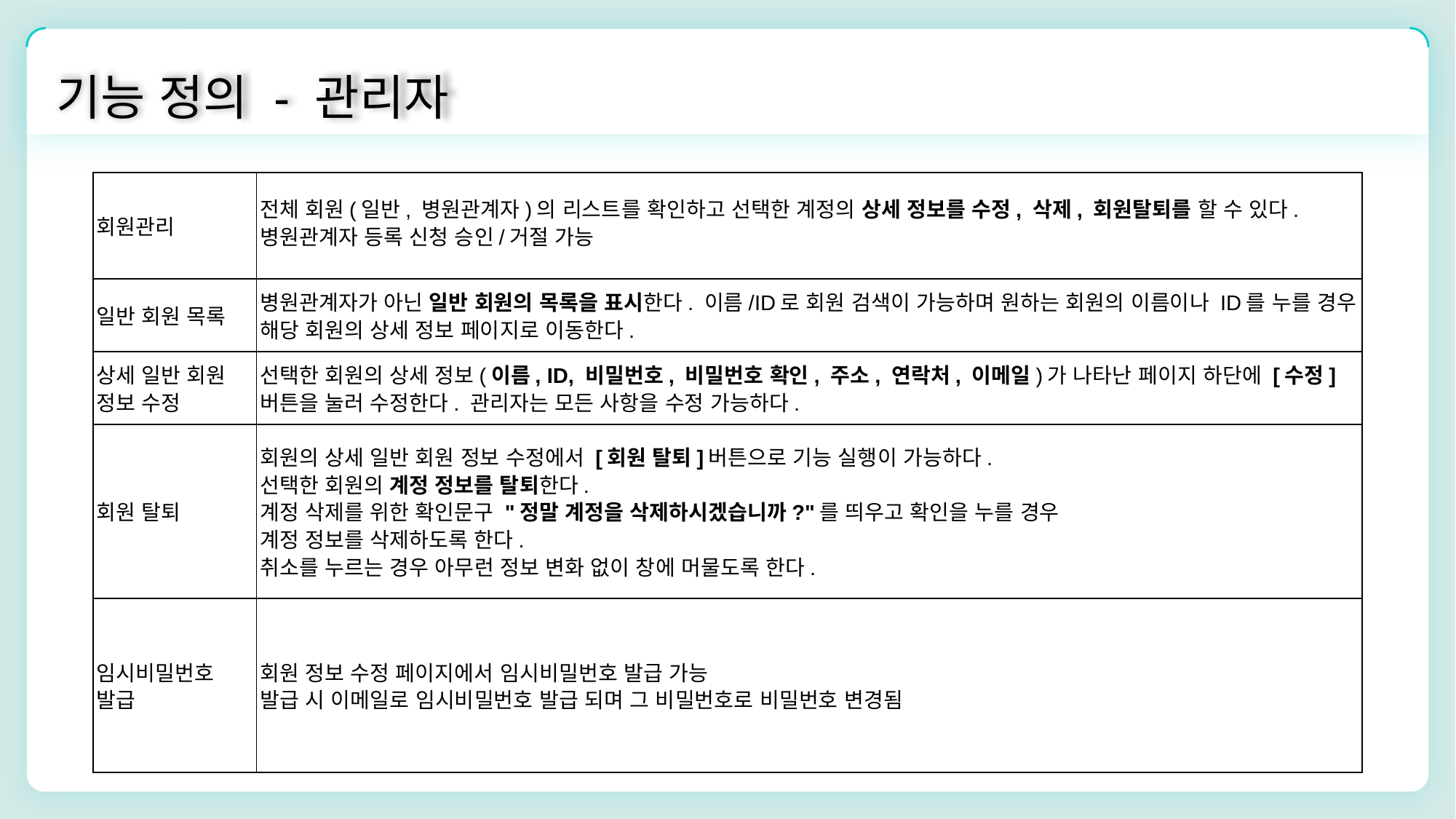

기능 정의 - 관리자
| 회원관리 | 전체 회원(일반, 병원관계자)의 리스트를 확인하고 선택한 계정의 상세 정보를 수정, 삭제, 회원탈퇴를 할 수 있다. 병원관계자 등록 신청 승인/거절 가능 |
| --- | --- |
| 일반 회원 목록 | 병원관계자가 아닌 일반 회원의 목록을 표시한다. 이름/ID로 회원 검색이 가능하며 원하는 회원의 이름이나 ID를 누를 경우 해당 회원의 상세 정보 페이지로 이동한다. |
| 상세 일반 회원 정보 수정 | 선택한 회원의 상세 정보(이름, ID, 비밀번호, 비밀번호 확인, 주소, 연락처, 이메일)가 나타난 페이지 하단에 [수정] 버튼을 눌러 수정한다. 관리자는 모든 사항을 수정 가능하다. |
| 회원 탈퇴 | 회원의 상세 일반 회원 정보 수정에서 [회원 탈퇴]버튼으로 기능 실행이 가능하다. 선택한 회원의 계정 정보를 탈퇴한다. 계정 삭제를 위한 확인문구 "정말 계정을 삭제하시겠습니까?"를 띄우고 확인을 누를 경우 계정 정보를 삭제하도록 한다. 취소를 누르는 경우 아무런 정보 변화 없이 창에 머물도록 한다. |
| 임시비밀번호 발급 | 회원 정보 수정 페이지에서 임시비밀번호 발급 가능 발급 시 이메일로 임시비밀번호 발급 되며 그 비밀번호로 비밀번호 변경됨 |